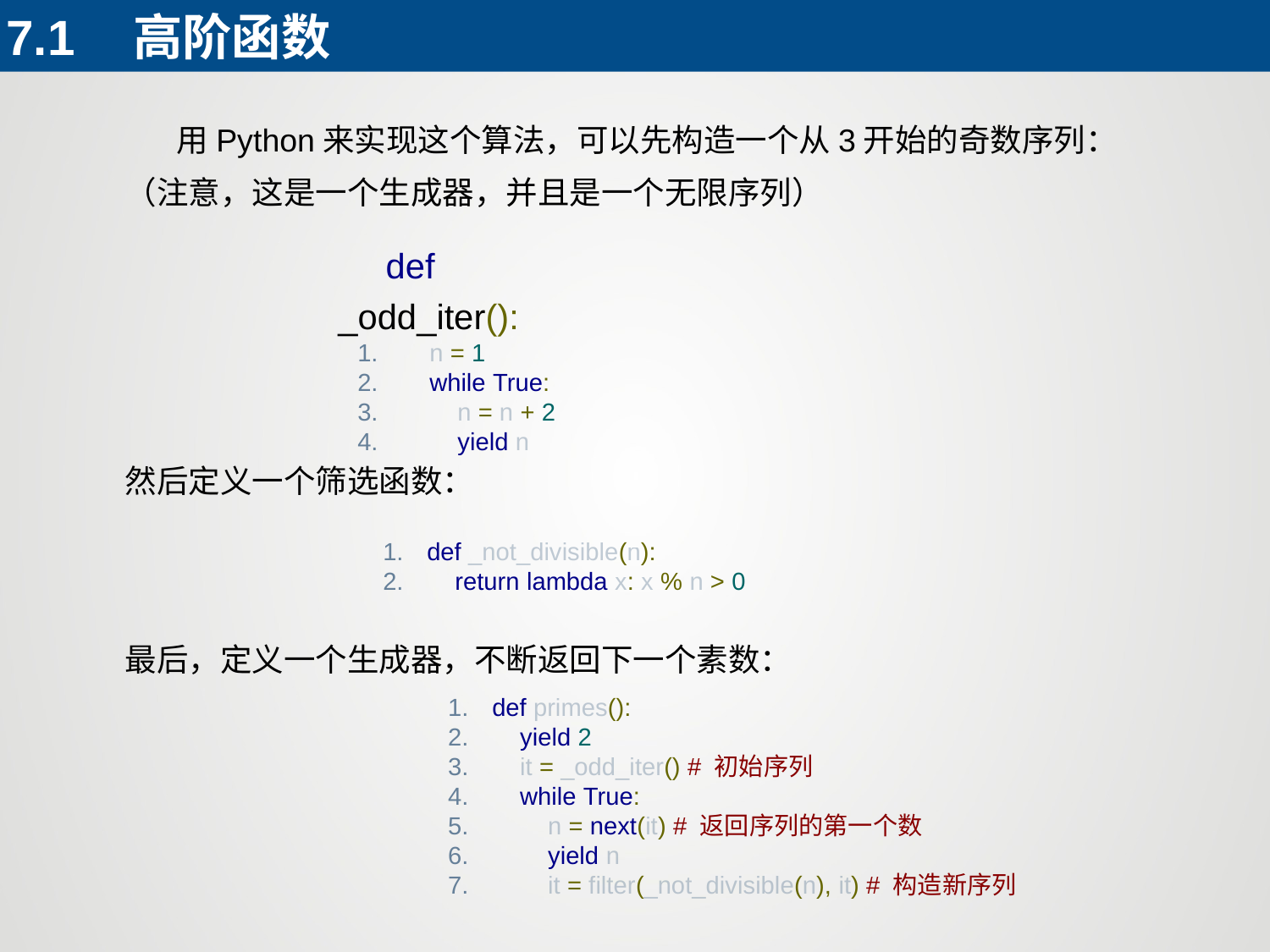

7.1	高阶函数
     用Python来实现这个算法，可以先构造一个从3开始的奇数序列：
（注意，这是一个生成器，并且是一个无限序列）
def _odd_iter():
    n = 1
    while True:
        n = n + 2
        yield n
然后定义一个筛选函数：
def _not_divisible(n):
    return lambda x: x % n > 0
最后，定义一个生成器，不断返回下一个素数：
def primes():
    yield 2
    it = _odd_iter() # 初始序列
    while True:
        n = next(it) # 返回序列的第一个数
        yield n
        it = filter(_not_divisible(n), it) # 构造新序列